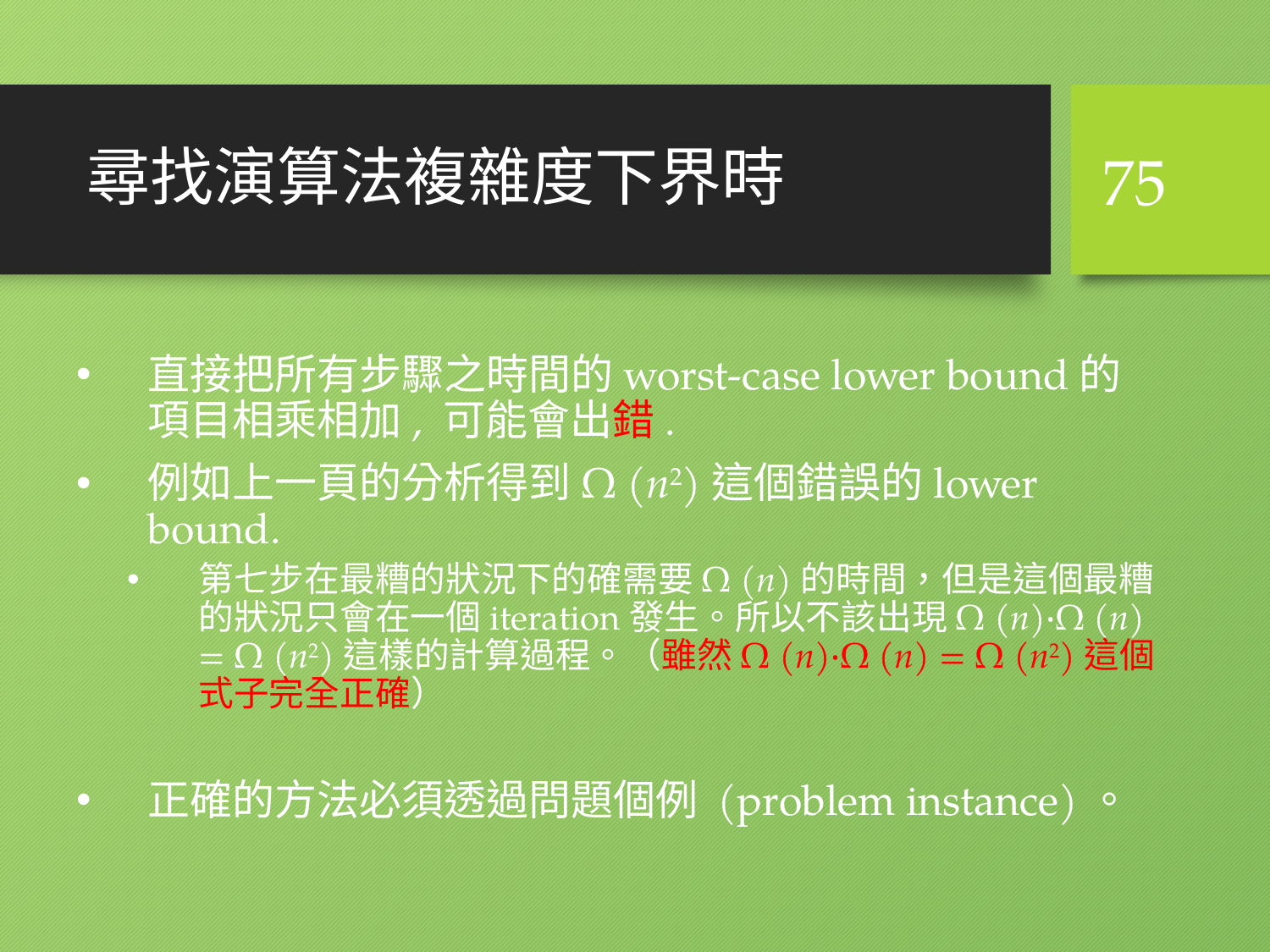

# 尋找演算法複雜度下界時
75
直接把所有步驟之時間的worst-case lower bound的項目相乘相加, 可能會出錯.
例如上一頁的分析得到Ω (n2)這個錯誤的lower bound.
第七步在最糟的狀況下的確需要Ω (n)的時間，但是這個最糟的狀況只會在一個iteration發生。所以不該出現Ω (n)‧Ω (n) = Ω (n2)這樣的計算過程。（雖然Ω (n)‧Ω (n) = Ω (n2)這個式子完全正確）

正確的方法必須透過問題個例 (problem instance)。